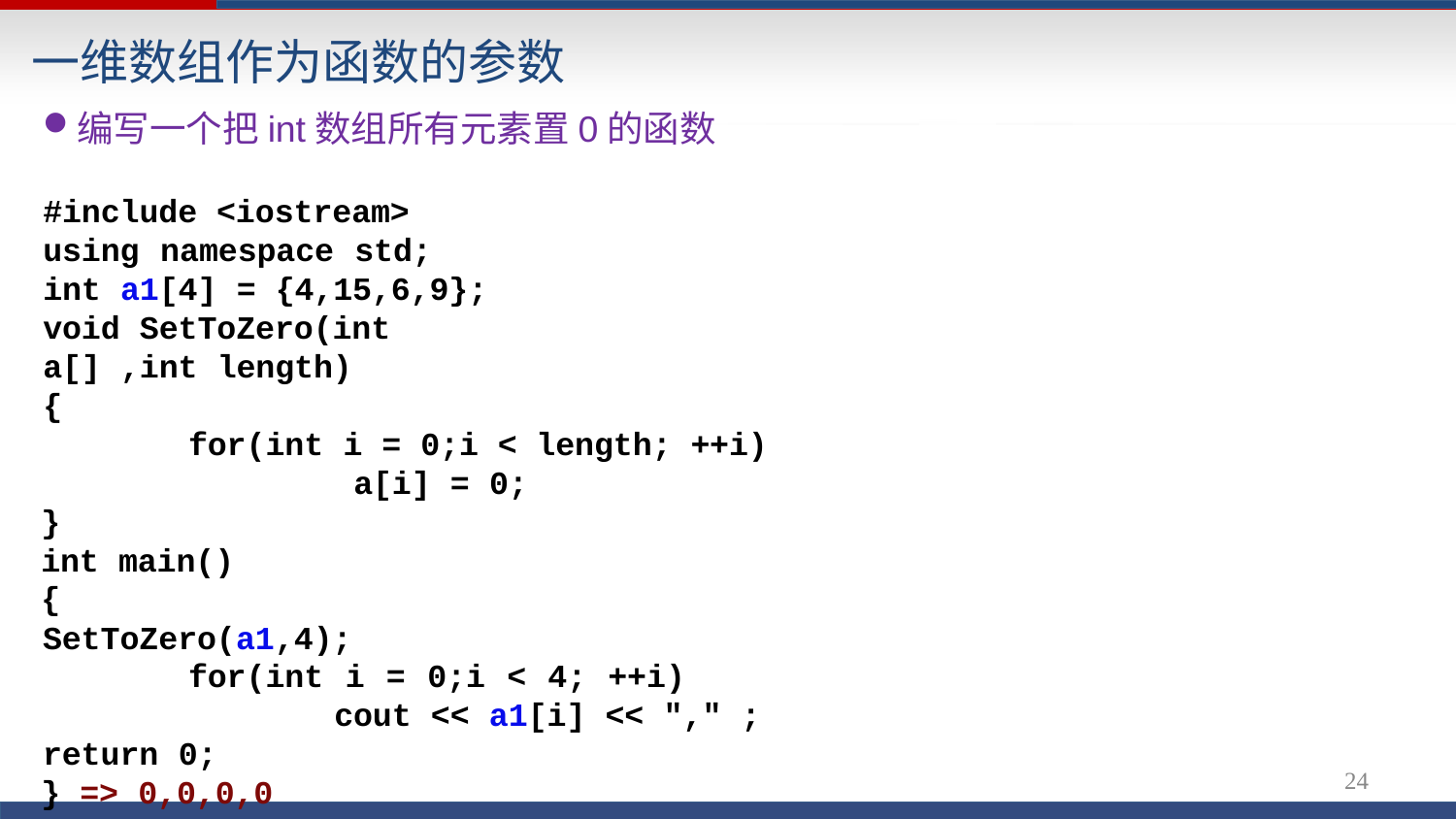

# 一维数组作为函数的参数
编写一个把int数组所有元素置0的函数
#include <iostream>  using namespace std;  int a1[4] = {4,15,6,9};
void SetToZero(int a[] ,int length)
{
for(int i = 0;i < length; ++i)  a[i] = 0;
}
int main()
{
SetToZero(a1,4);
for(int i = 0;i < 4; ++i)  cout << a1[i] << "," ;
return 0;
} => 0,0,0,0
24